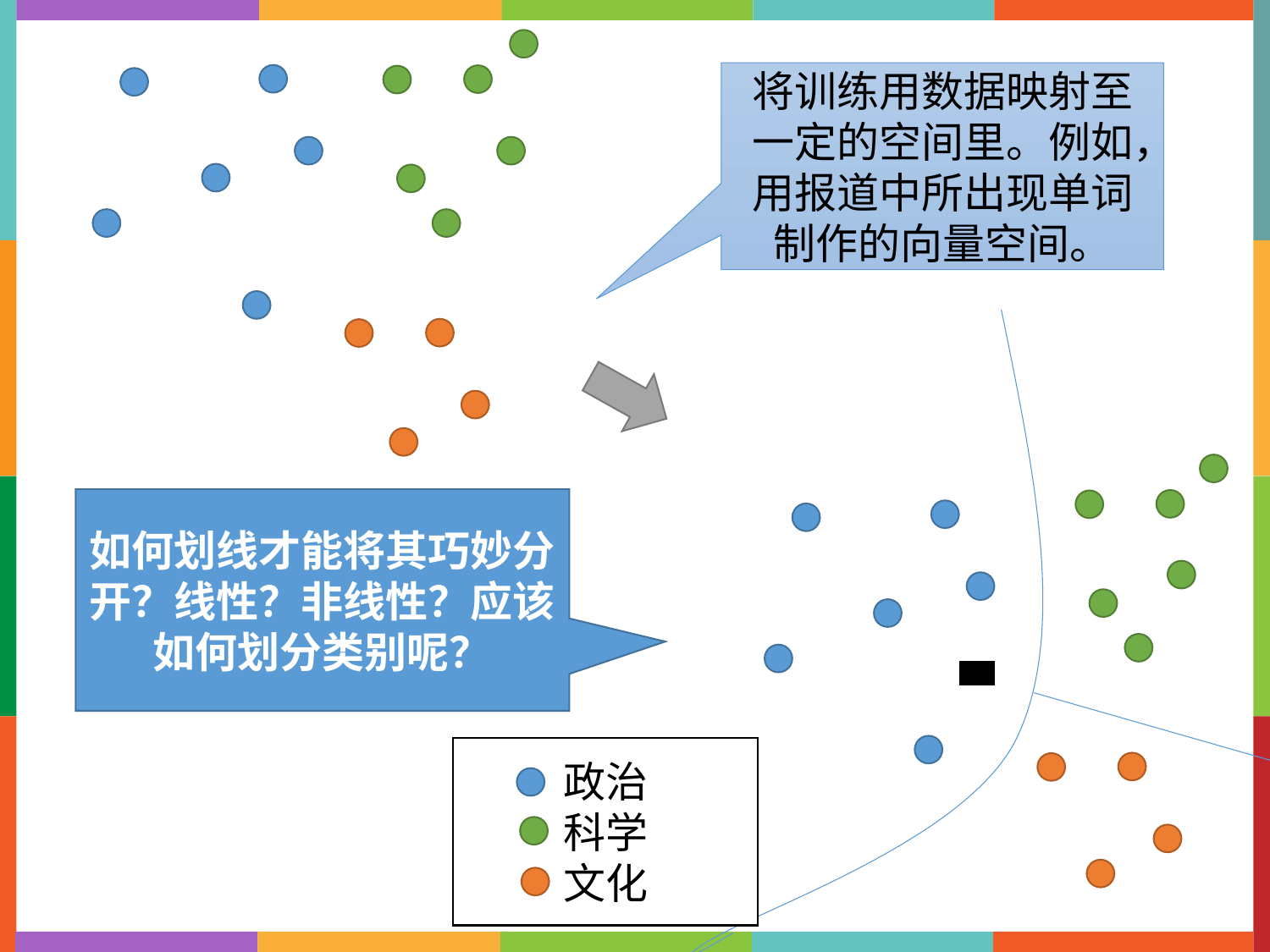

将训练用数据映射至一定的空间里。例如，用报道中所出现单词制作的向量空间。

如何划线才能将其巧妙分开？线性？非线性？应该如何划分类别呢？

政治
科学
文化